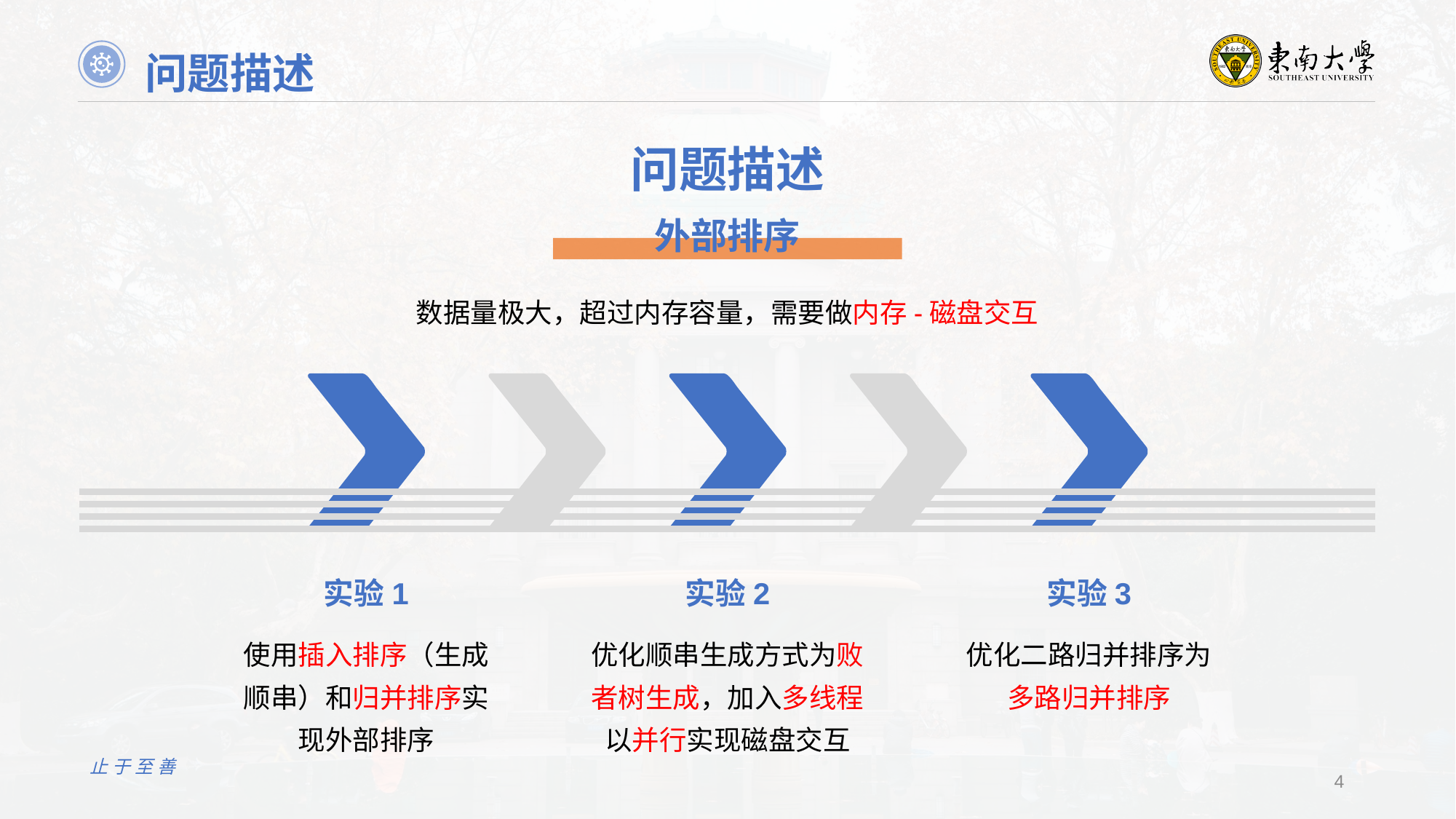

问题描述
问题描述
外部排序

数据量极大，超过内存容量，需要做内存-磁盘交互

实验1
实验2
实验3
使用插入排序（生成顺串）和归并排序实现外部排序
优化顺串生成方式为败者树生成，加入多线程以并行实现磁盘交互
优化二路归并排序为多路归并排序
止于至善
4